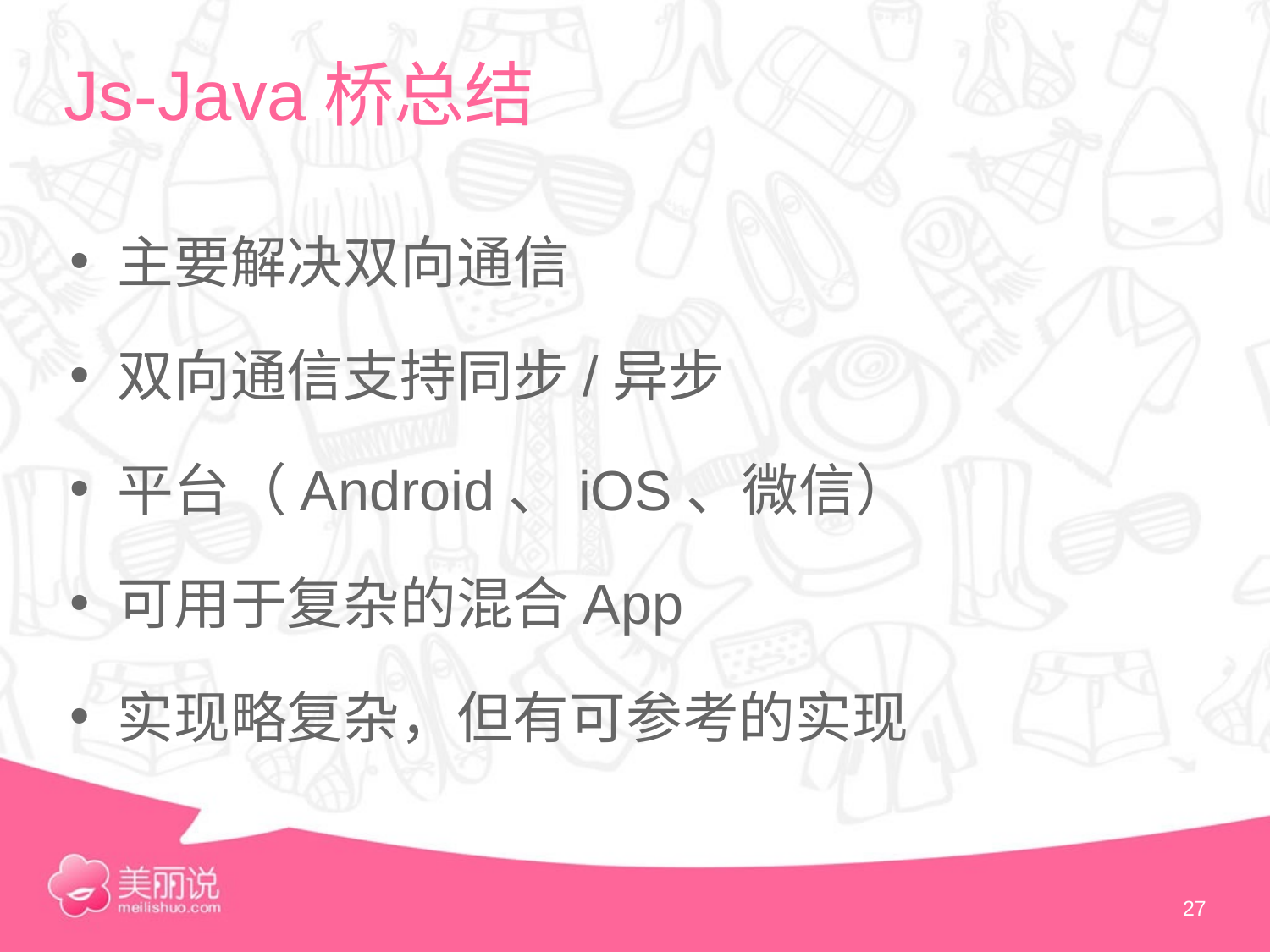

# Js-Java桥总结
主要解决双向通信
双向通信支持同步/异步
平台（Android、iOS、微信）
可用于复杂的混合App
实现略复杂，但有可参考的实现
27